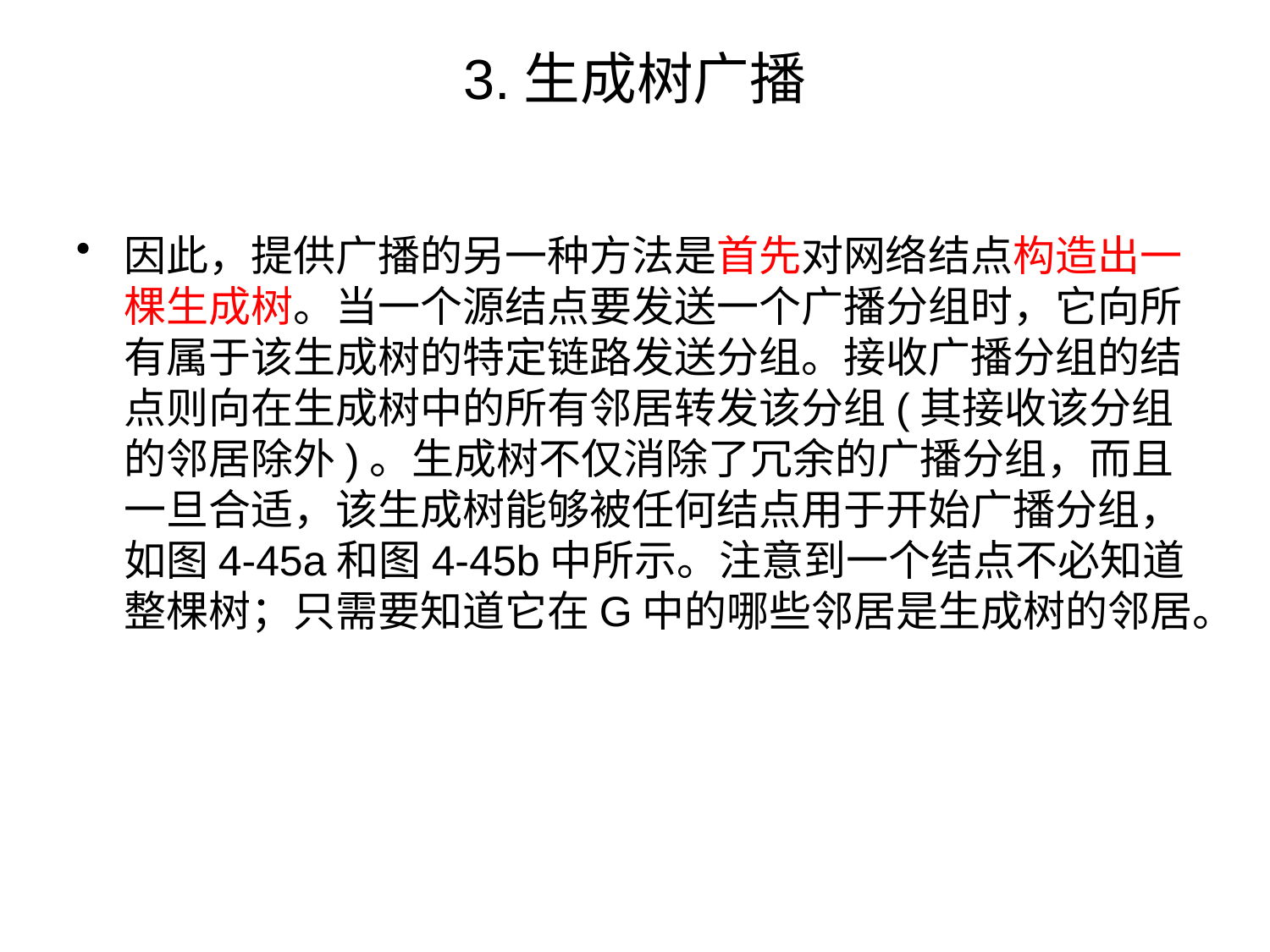

# 3.生成树广播
因此，提供广播的另一种方法是首先对网络结点构造出一棵生成树。当一个源结点要发送一个广播分组时，它向所有属于该生成树的特定链路发送分组。接收广播分组的结点则向在生成树中的所有邻居转发该分组(其接收该分组的邻居除外)。生成树不仅消除了冗余的广播分组，而且一旦合适，该生成树能够被任何结点用于开始广播分组，如图4-45a和图4-45b中所示。注意到一个结点不必知道整棵树；只需要知道它在G中的哪些邻居是生成树的邻居。